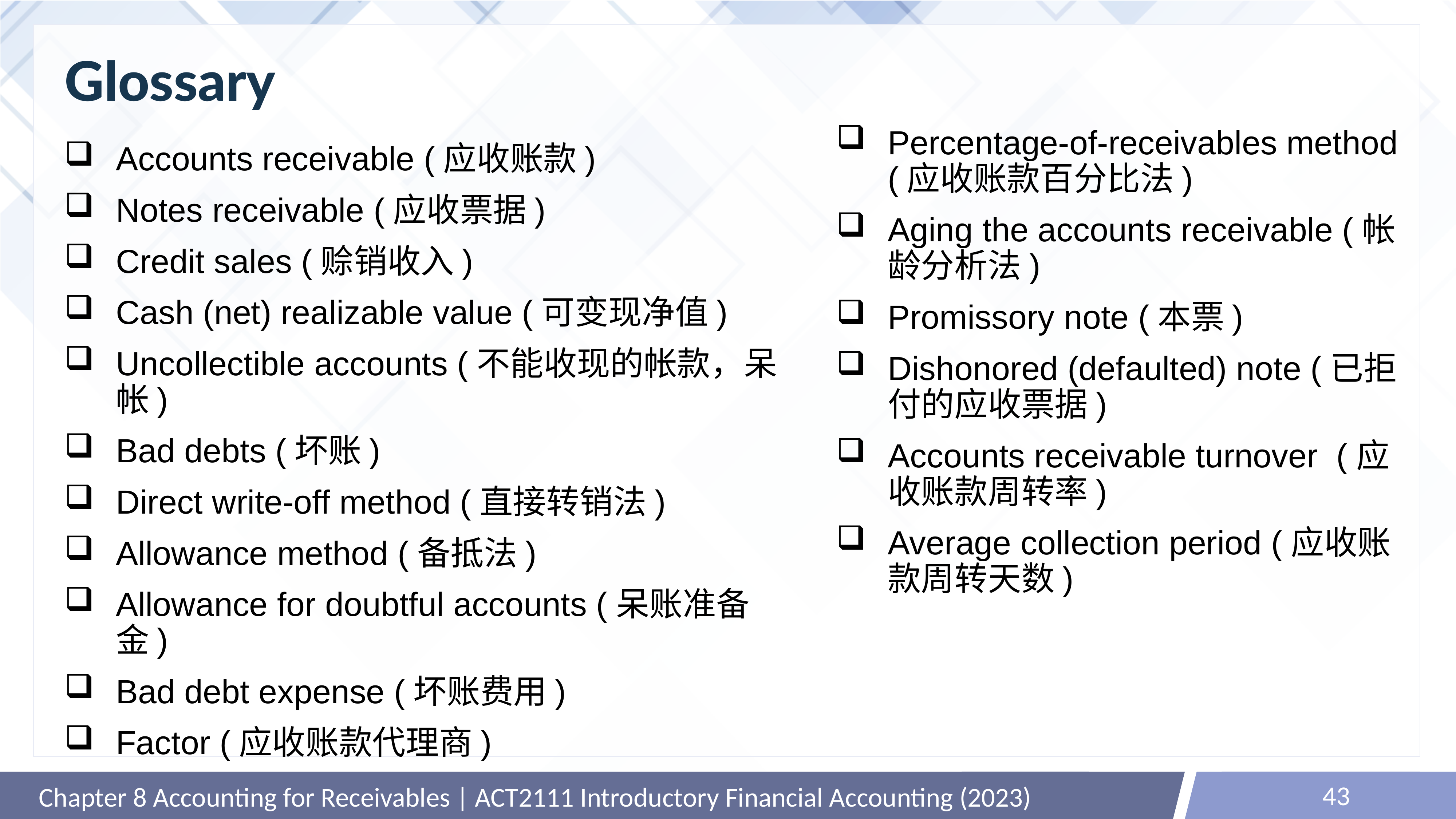

# Glossary
Percentage-of-receivables method (应收账款百分比法)
Aging the accounts receivable (帐龄分析法)
Promissory note (本票)
Dishonored (defaulted) note (已拒付的应收票据)
Accounts receivable turnover  (应收账款周转率)
Average collection period (应收账款周转天数)

Accounts receivable (应收账款)
Notes receivable (应收票据)
Credit sales (赊销收入)
Cash (net) realizable value (可变现净值)
Uncollectible accounts (不能收现的帐款，呆帐)
Bad debts (坏账)
Direct write-off method (直接转销法)
Allowance method (备抵法)
Allowance for doubtful accounts (呆账准备金)
Bad debt expense (坏账费用)
Factor (应收账款代理商)
43
Chapter 8 Accounting for Receivables | ACT2111 Introductory Financial Accounting (2023)